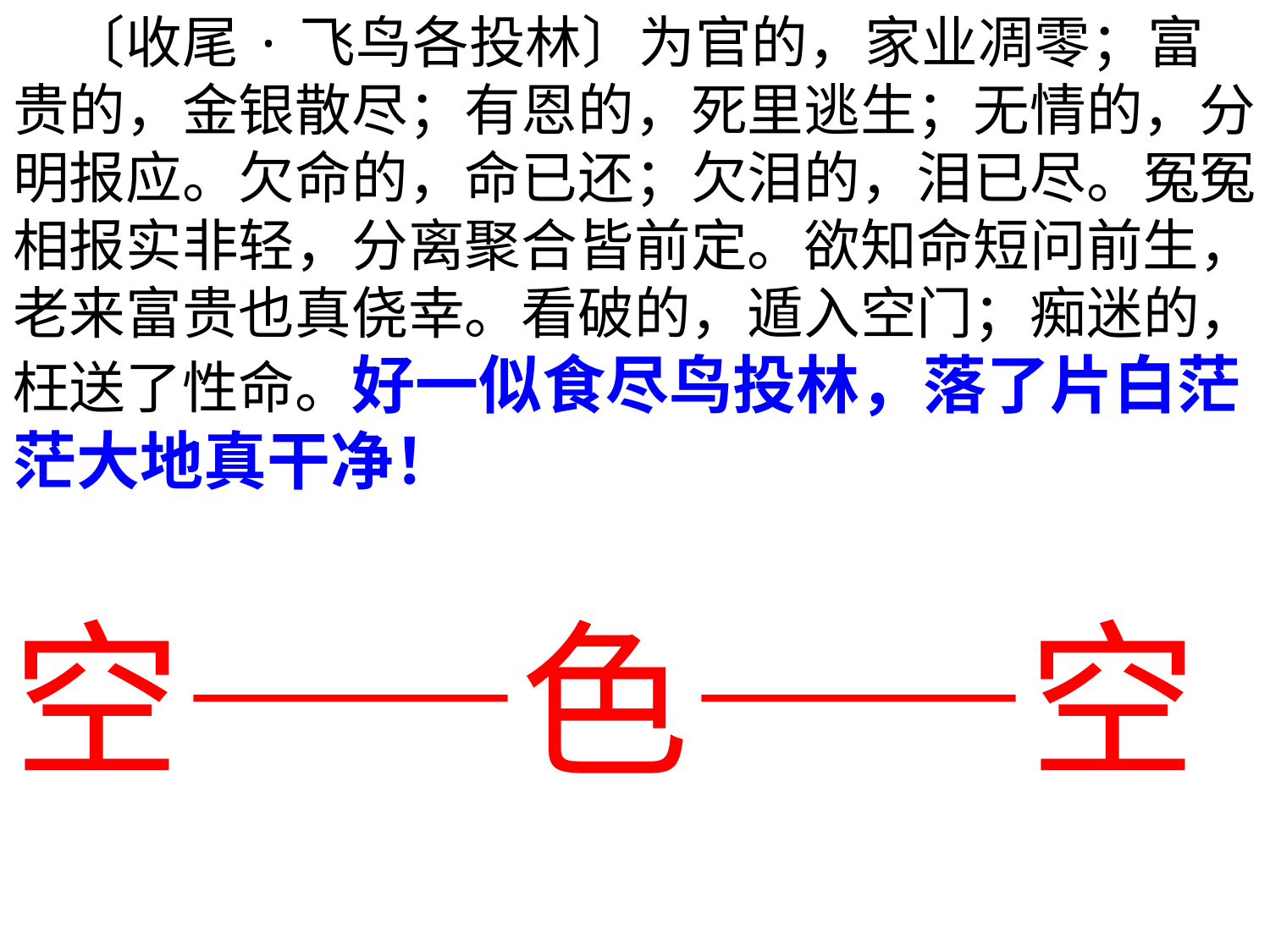

〔收尾·飞鸟各投林〕为官的，家业凋零；富贵的，金银散尽；有恩的，死里逃生；无情的，分明报应。欠命的，命已还；欠泪的，泪已尽。冤冤相报实非轻，分离聚合皆前定。欲知命短问前生，老来富贵也真侥幸。看破的，遁入空门；痴迷的，枉送了性命。好一似食尽鸟投林，落了片白茫茫大地真干净！
空——色——空